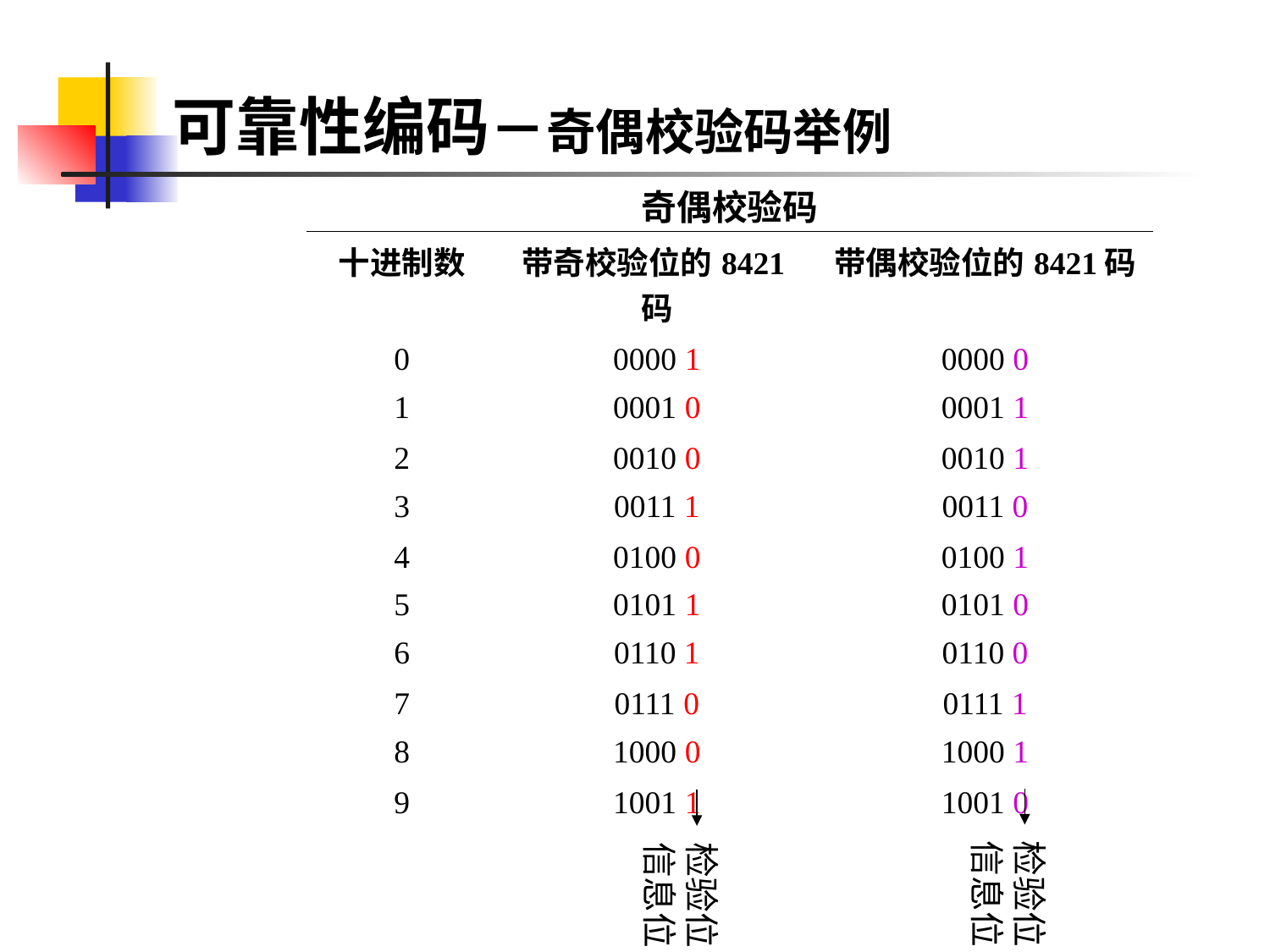

# 可靠性编码－奇偶校验码举例
奇偶校验码
| 十进制数 | 带奇校验位的8421码 | 带偶校验位的8421码 |
| --- | --- | --- |
| 0 | 0000 1 | 0000 0 |
| 1 | 0001 0 | 0001 1 |
| 2 | 0010 0 | 0010 1 |
| 3 | 0011 1 | 0011 0 |
| 4 | 0100 0 | 0100 1 |
| 5 | 0101 1 | 0101 0 |
| 6 | 0110 1 | 0110 0 |
| 7 | 0111 0 | 0111 1 |
| 8 | 1000 0 | 1000 1 |
| 9 | 1001 1 | 1001 0 |
检验位
信息位
检验位
信息位